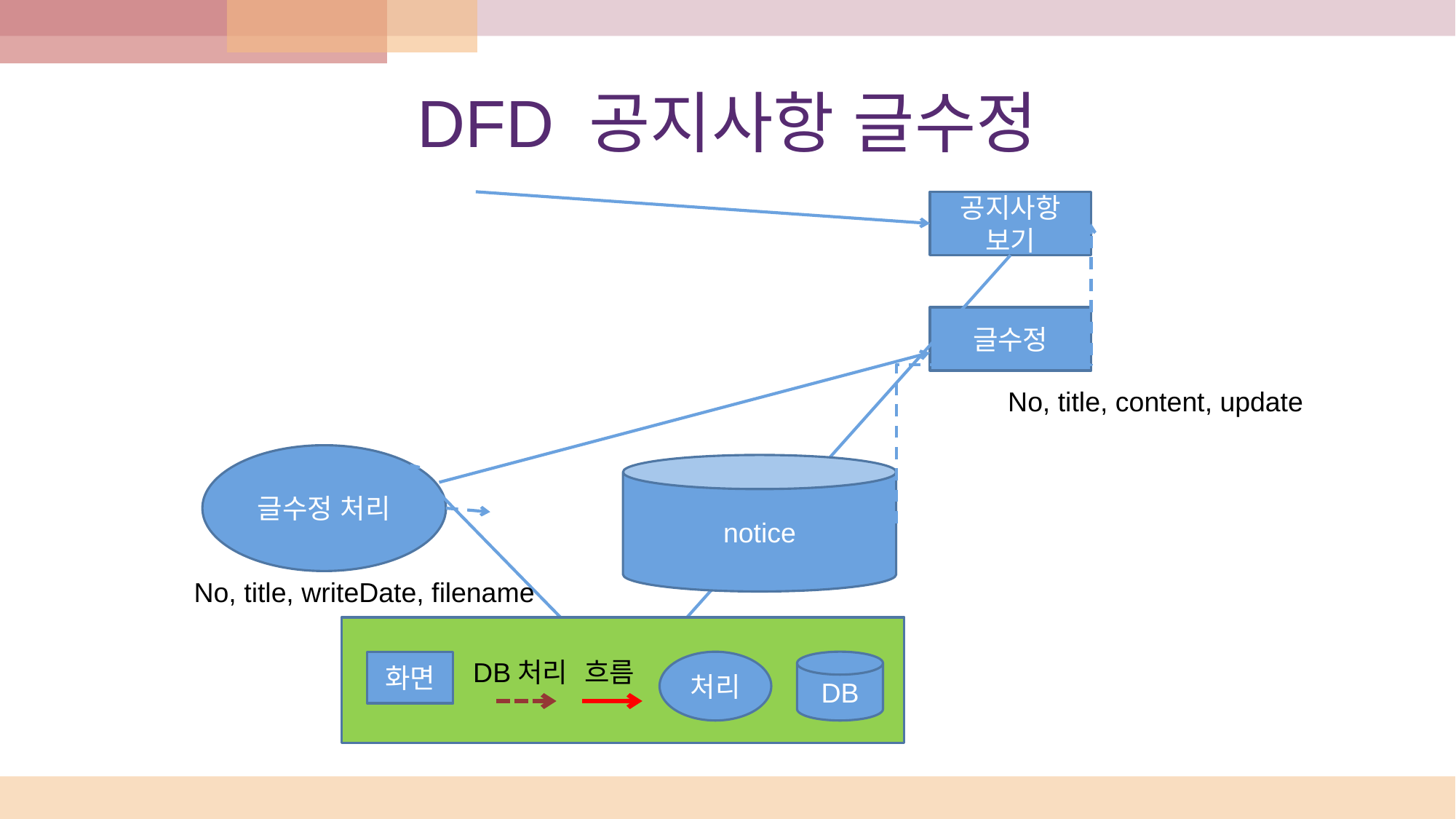

# DFD 공지사항 글수정
공지사항 보기
글수정
No, title, content, update
글수정 처리
notice
No, title, writeDate, filename

DB처리
흐름
화면
처리
DB